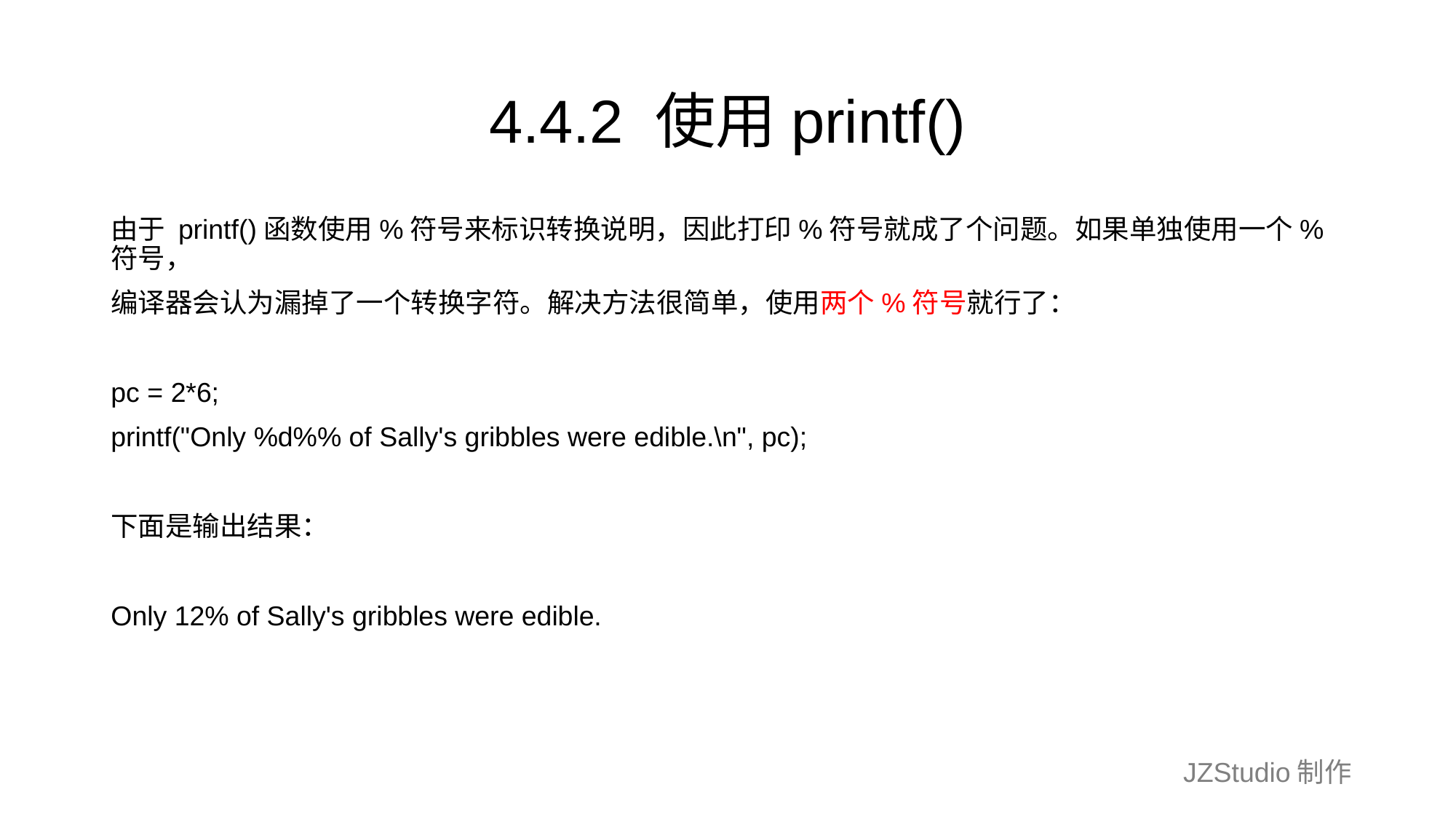

# 4.4.2 使用printf()
由于 printf()函数使用%符号来标识转换说明，因此打印%符号就成了个问题。如果单独使用一个%符号，
编译器会认为漏掉了一个转换字符。解决方法很简单，使用两个%符号就行了：

pc = 2*6;
printf("Only %d%% of Sally's gribbles were edible.\n", pc);

下面是输出结果：

Only 12% of Sally's gribbles were edible.